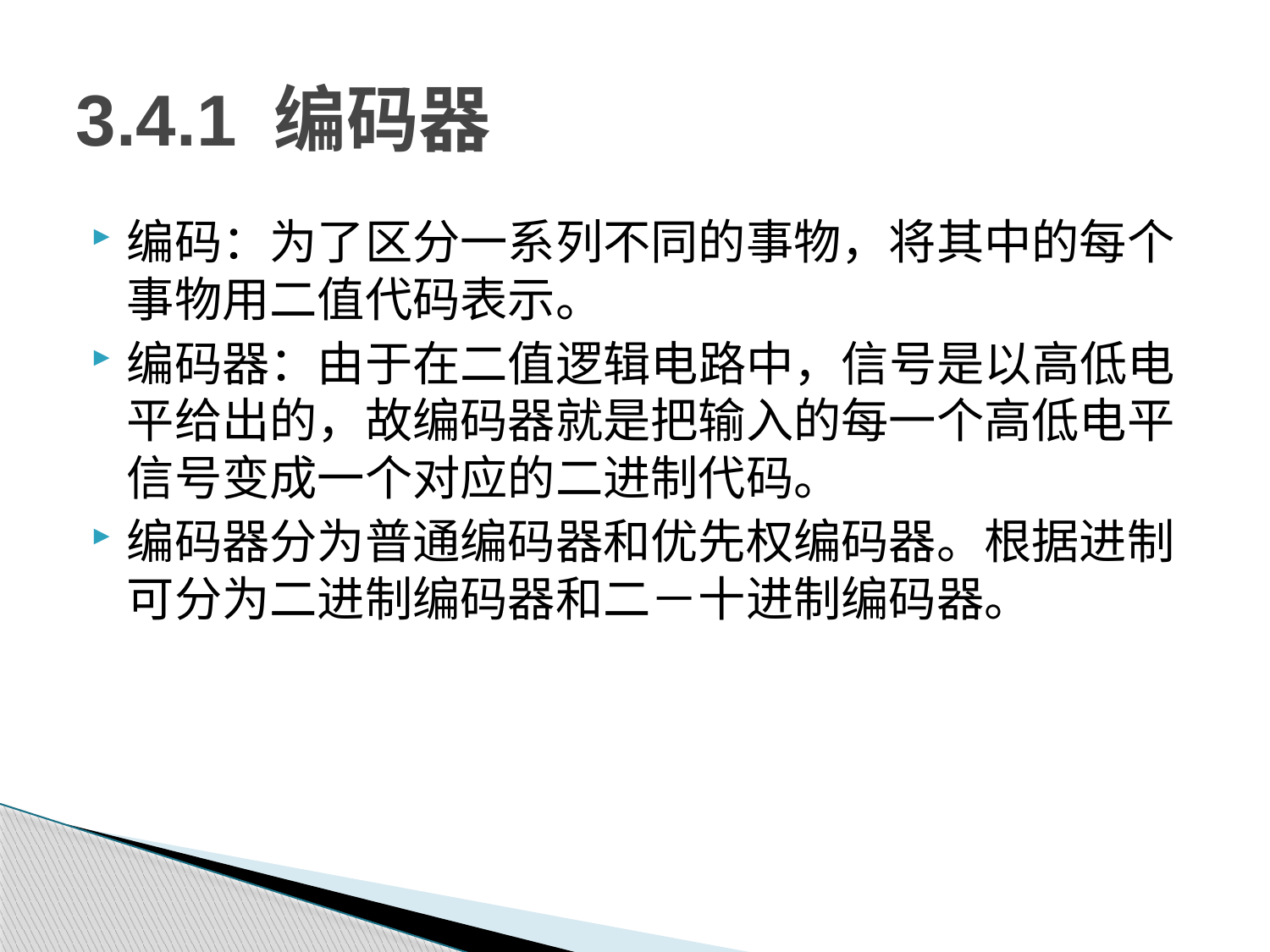

# 3.4.1 编码器
编码：为了区分一系列不同的事物，将其中的每个事物用二值代码表示。
编码器：由于在二值逻辑电路中，信号是以高低电平给出的，故编码器就是把输入的每一个高低电平信号变成一个对应的二进制代码。
编码器分为普通编码器和优先权编码器。根据进制可分为二进制编码器和二－十进制编码器。